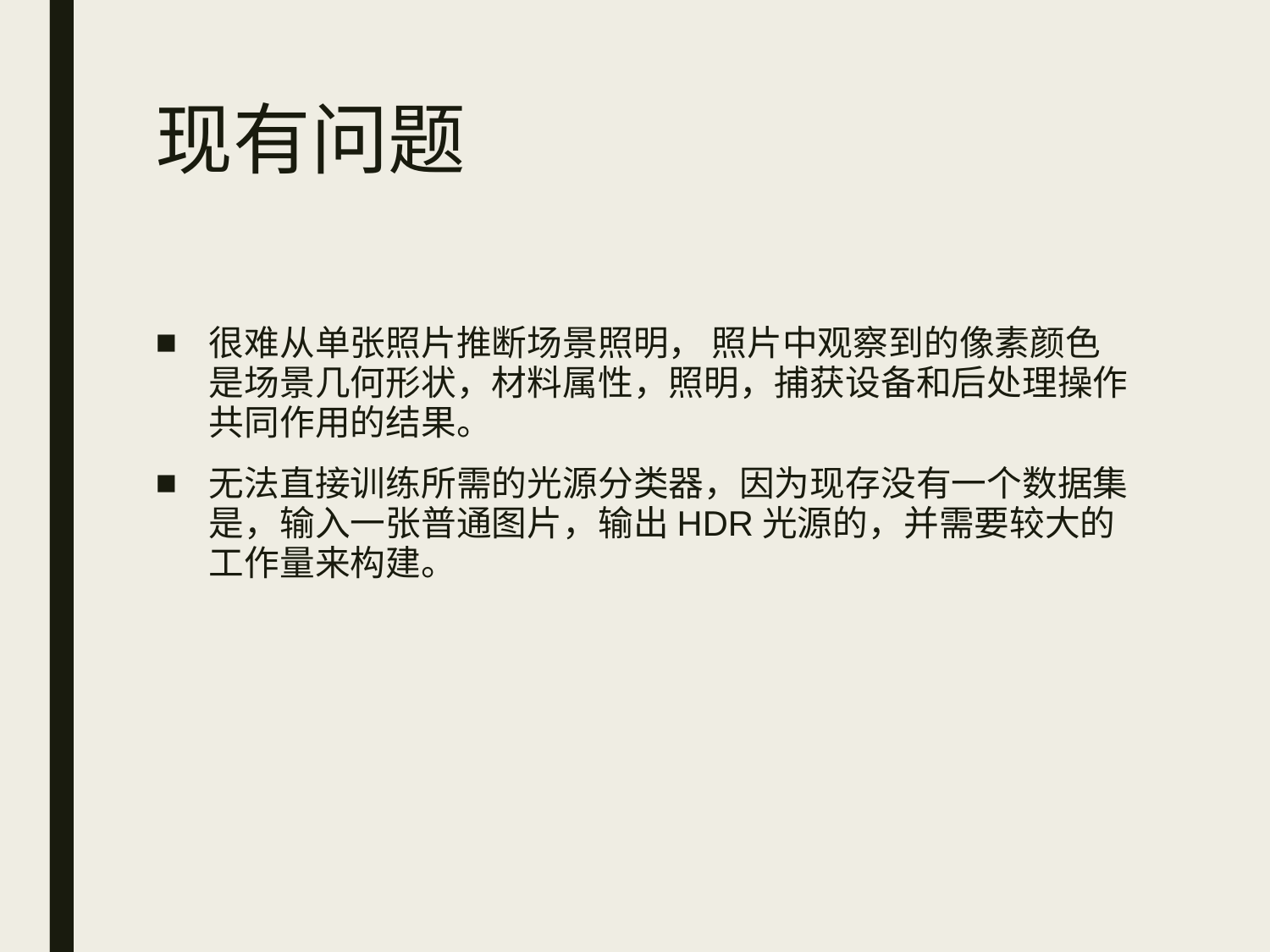

# 现有问题
很难从单张照片推断场景照明， 照片中观察到的像素颜色是场景几何形状，材料属性，照明，捕获设备和后处理操作共同作用的结果。
无法直接训练所需的光源分类器，因为现存没有一个数据集是，输入一张普通图片，输出HDR光源的，并需要较大的工作量来构建。